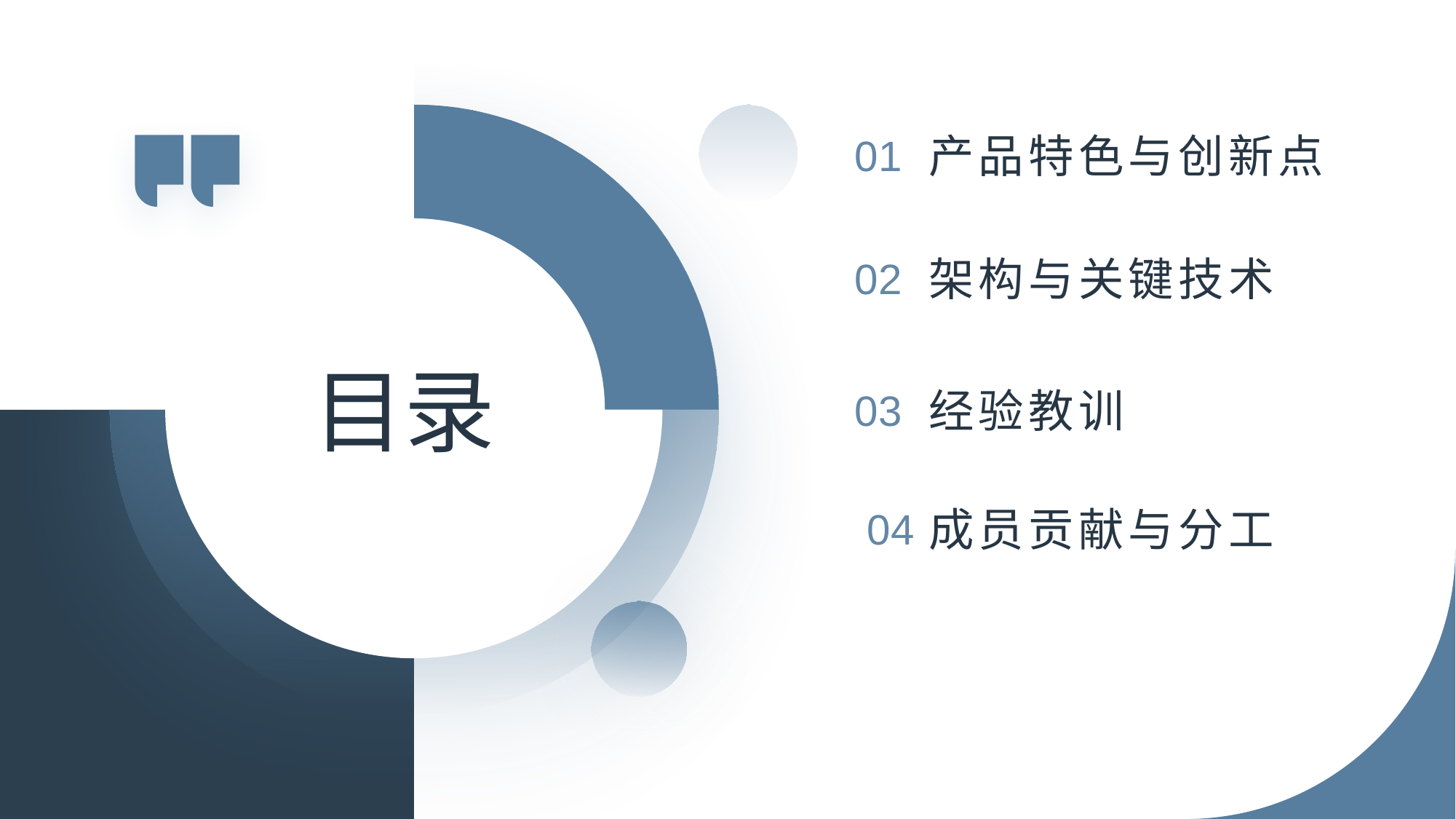

01
产品特色与创新点
02
架构与关键技术
# 目录
03
经验教训
04
成员贡献与分工